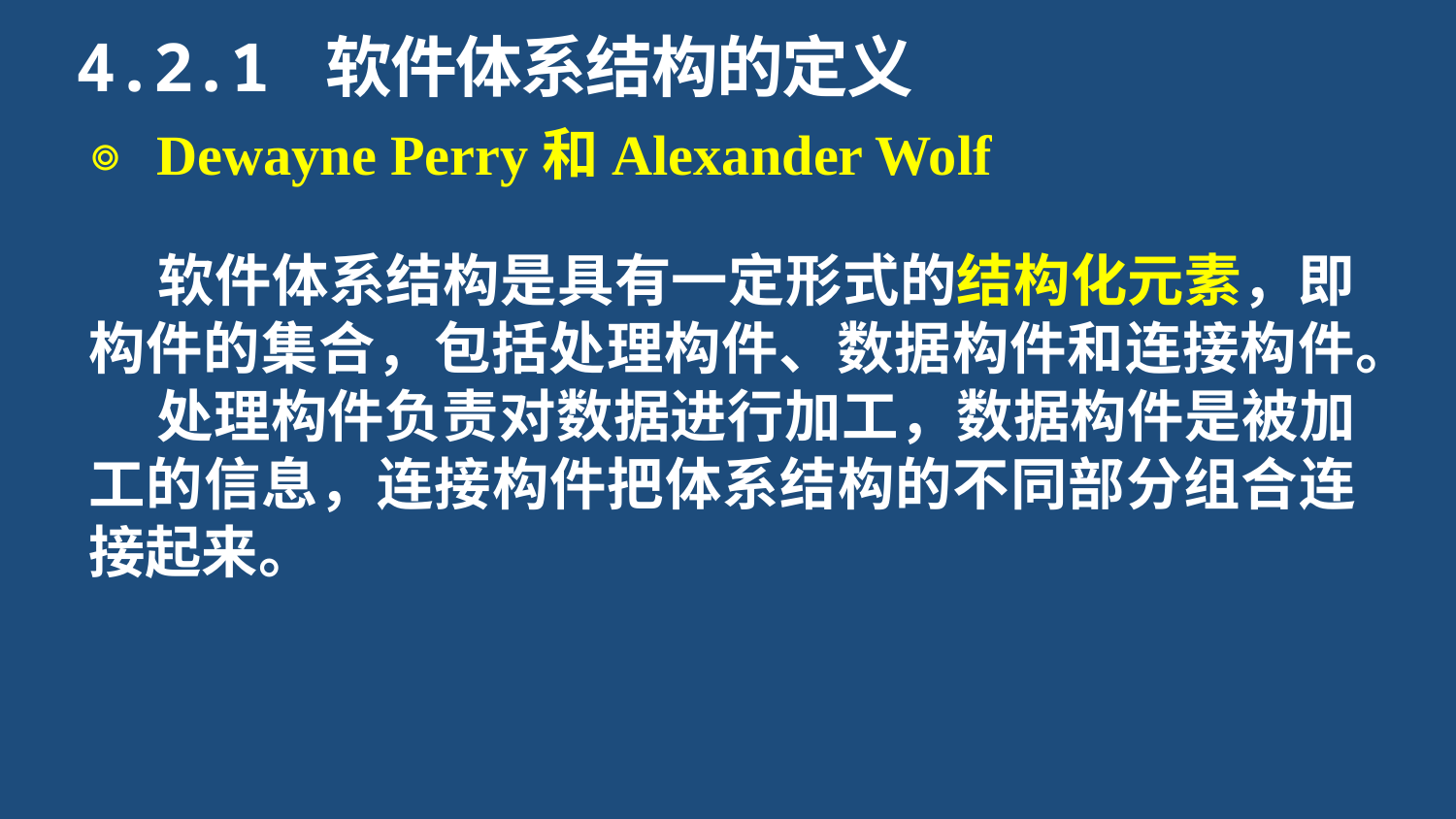

4.2.1 软件体系结构的定义
◎ Dewayne Perry和Alexander Wolf

     软件体系结构是具有一定形式的结构化元素，即构件的集合，包括处理构件、数据构件和连接构件。
    处理构件负责对数据进行加工，数据构件是被加工的信息，连接构件把体系结构的不同部分组合连接起来。